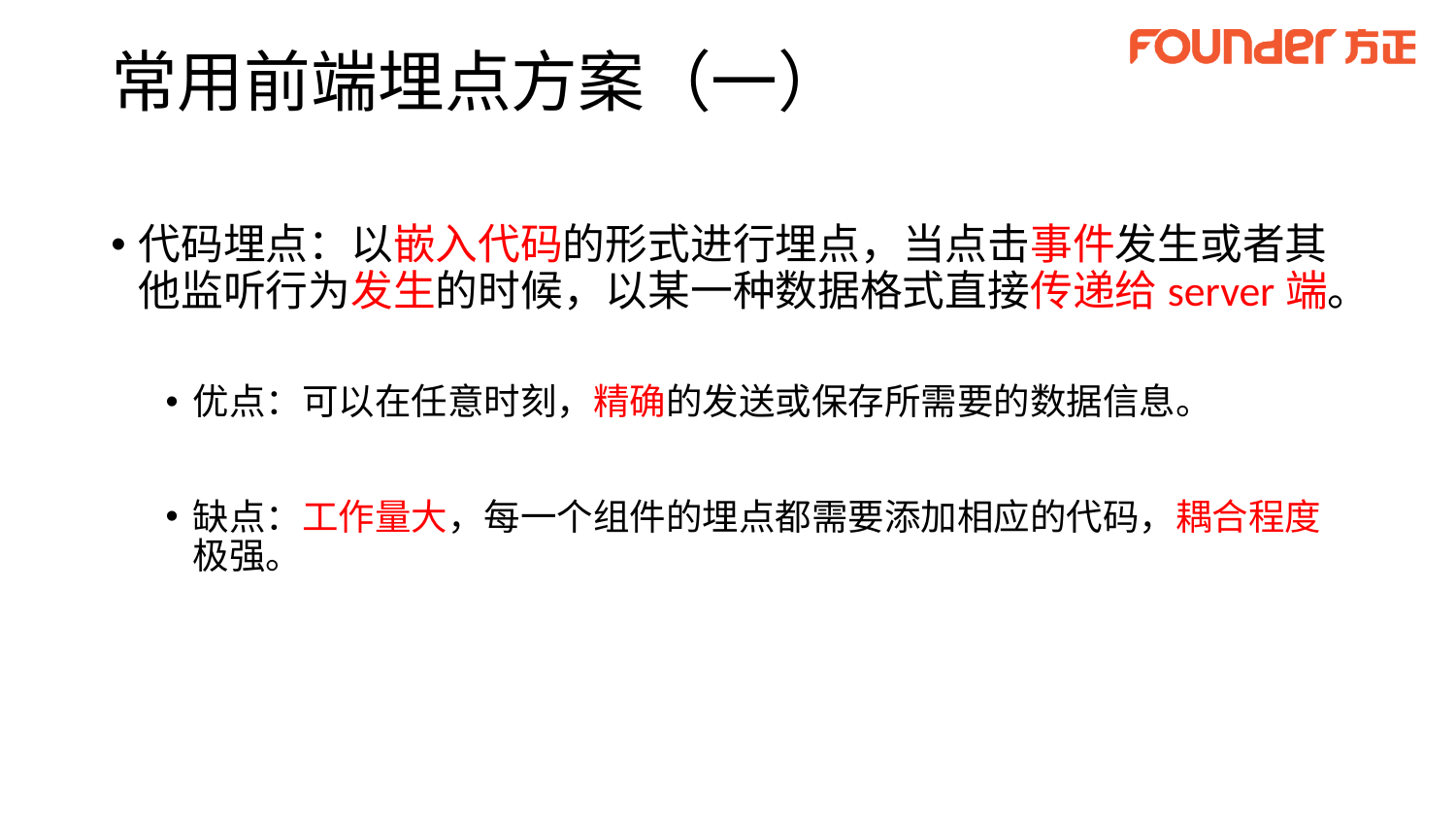

# 常用前端埋点方案（一）
代码埋点：以嵌入代码的形式进行埋点，当点击事件发生或者其他监听行为发生的时候，以某一种数据格式直接传递给server端。

优点：可以在任意时刻，精确的发送或保存所需要的数据信息。

缺点：工作量大，每一个组件的埋点都需要添加相应的代码，耦合程度极强。